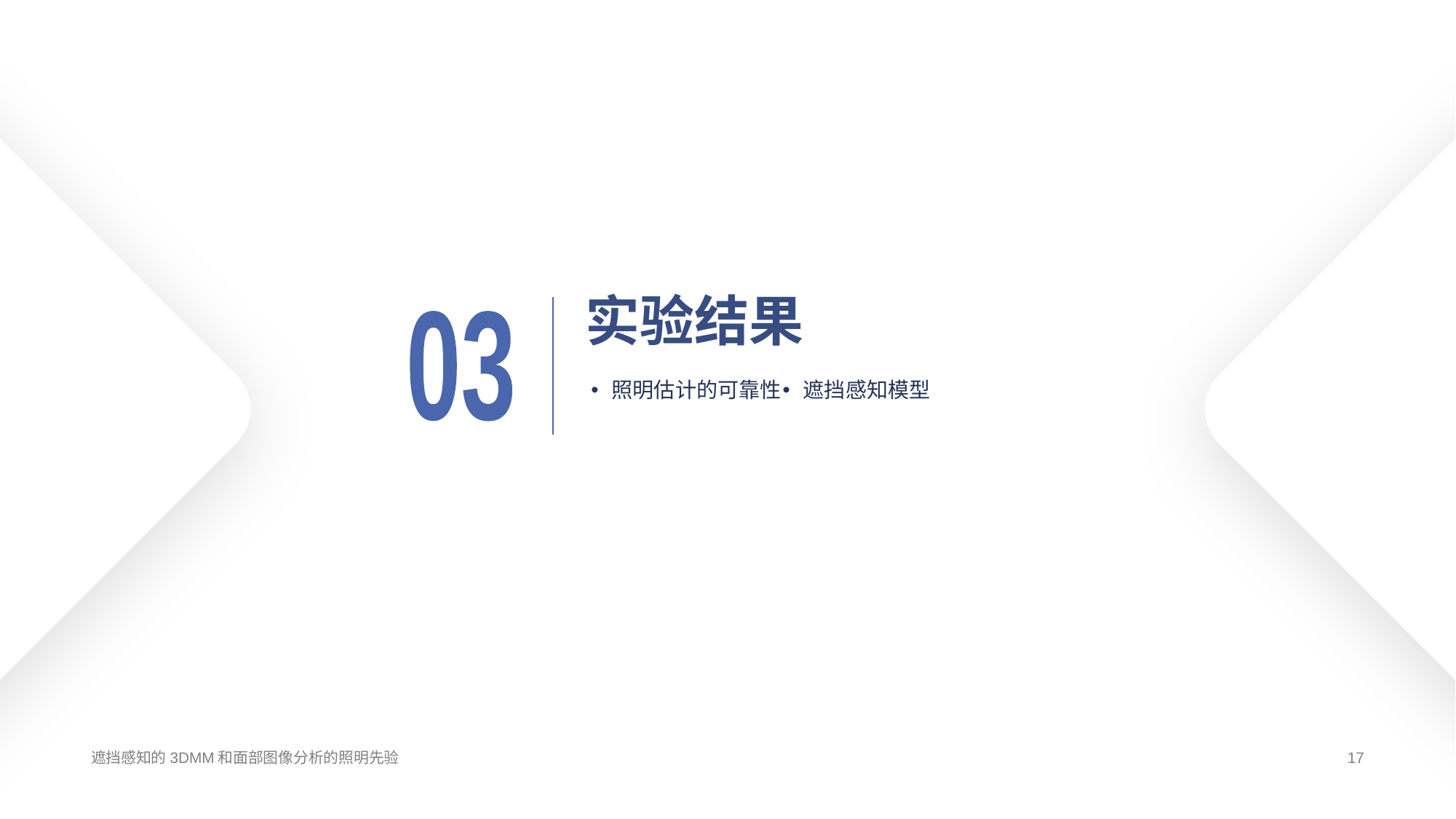

# 实验结果
03

照明估计的可靠性
遮挡感知模型
遮挡感知的3DMM和面部图像分析的照明先验
17